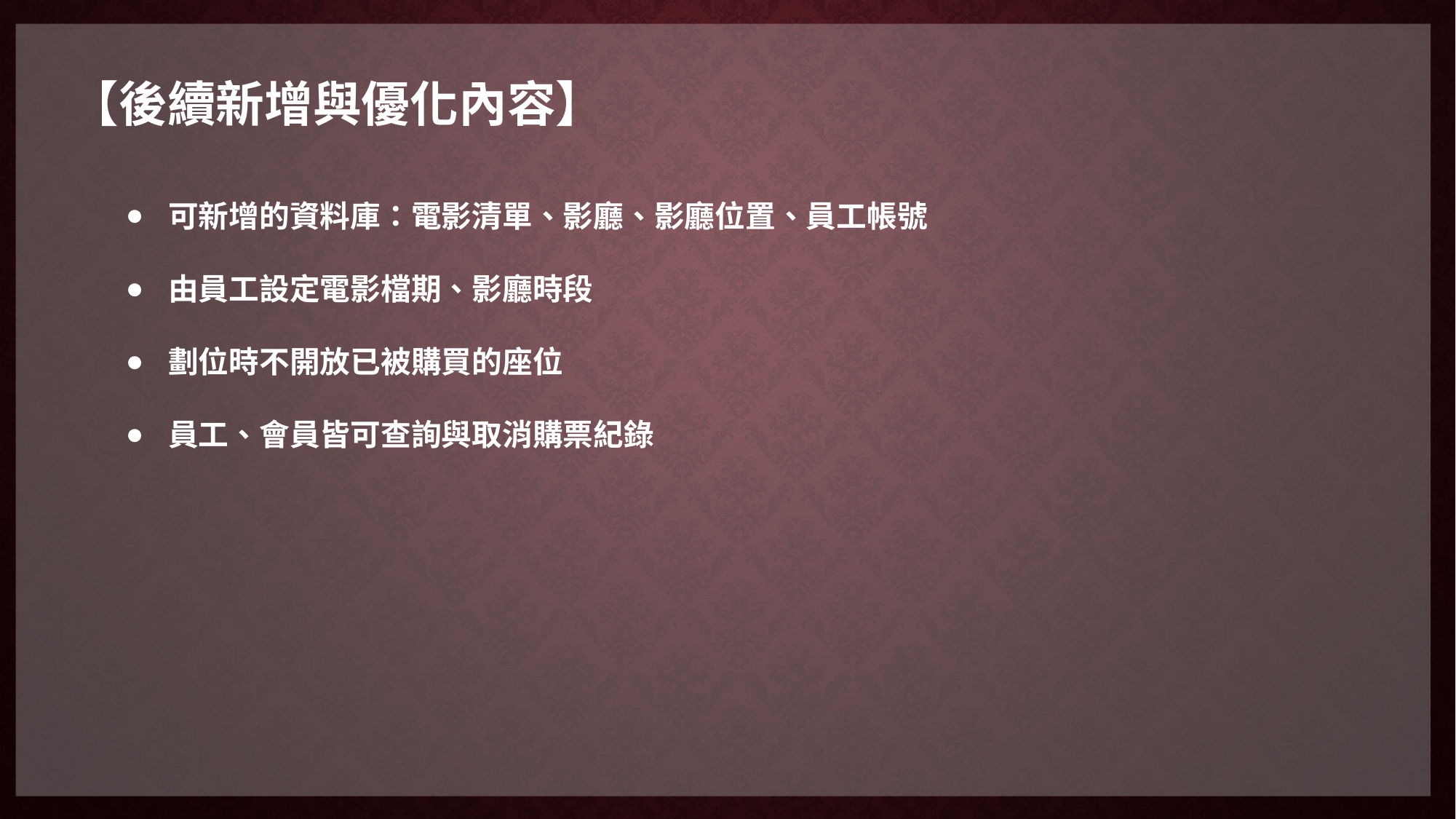

【後續新增與優化內容】
可新增的資料庫：電影清單、影廳、影廳位置、員工帳號
由員工設定電影檔期、影廳時段
劃位時不開放已被購買的座位
員工、會員皆可查詢與取消購票紀錄